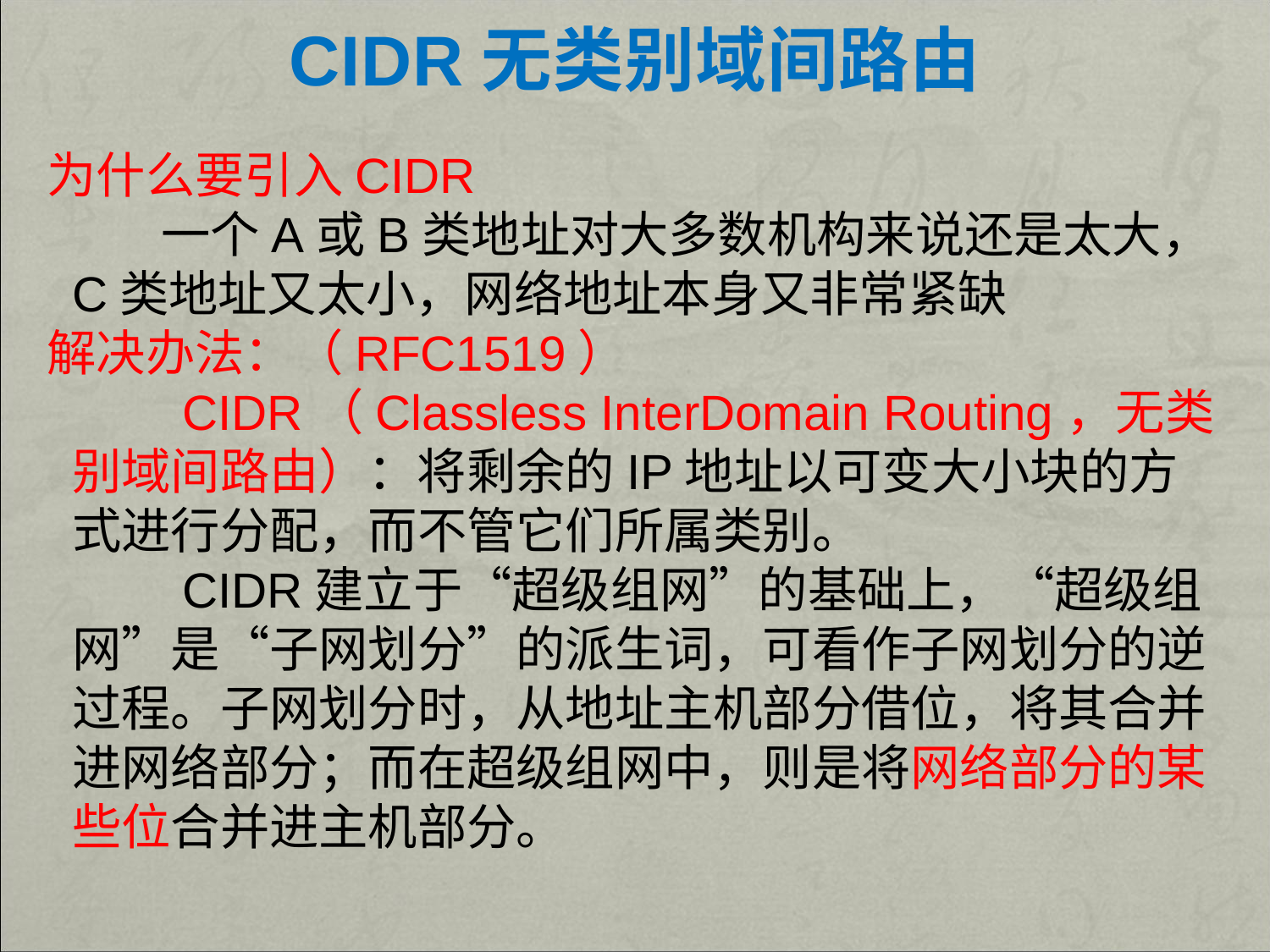

# CIDR无类别域间路由
为什么要引入CIDR
       一个A或B类地址对大多数机构来说还是太大，C类地址又太小，网络地址本身又非常紧缺
解决办法：（RFC1519）
        CIDR（Classless InterDomain Routing，无类别域间路由）：将剩余的IP地址以可变大小块的方式进行分配，而不管它们所属类别。
        CIDR建立于“超级组网”的基础上，“超级组网”是“子网划分”的派生词，可看作子网划分的逆过程。子网划分时，从地址主机部分借位，将其合并进网络部分；而在超级组网中，则是将网络部分的某些位合并进主机部分。
109